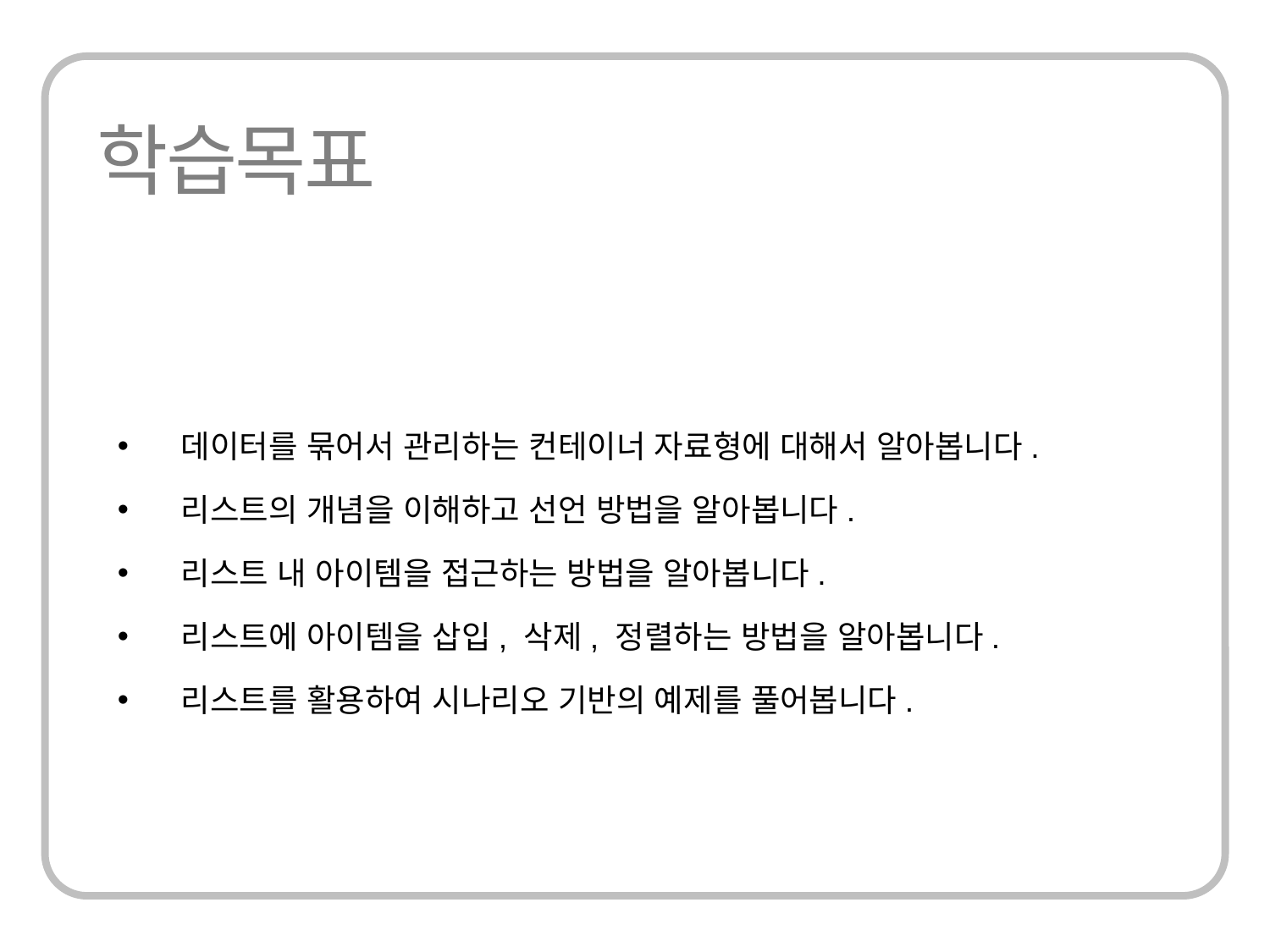

데이터를 묶어서 관리하는 컨테이너 자료형에 대해서 알아봅니다.
리스트의 개념을 이해하고 선언 방법을 알아봅니다.
리스트 내 아이템을 접근하는 방법을 알아봅니다.
리스트에 아이템을 삽입, 삭제, 정렬하는 방법을 알아봅니다.
리스트를 활용하여 시나리오 기반의 예제를 풀어봅니다.